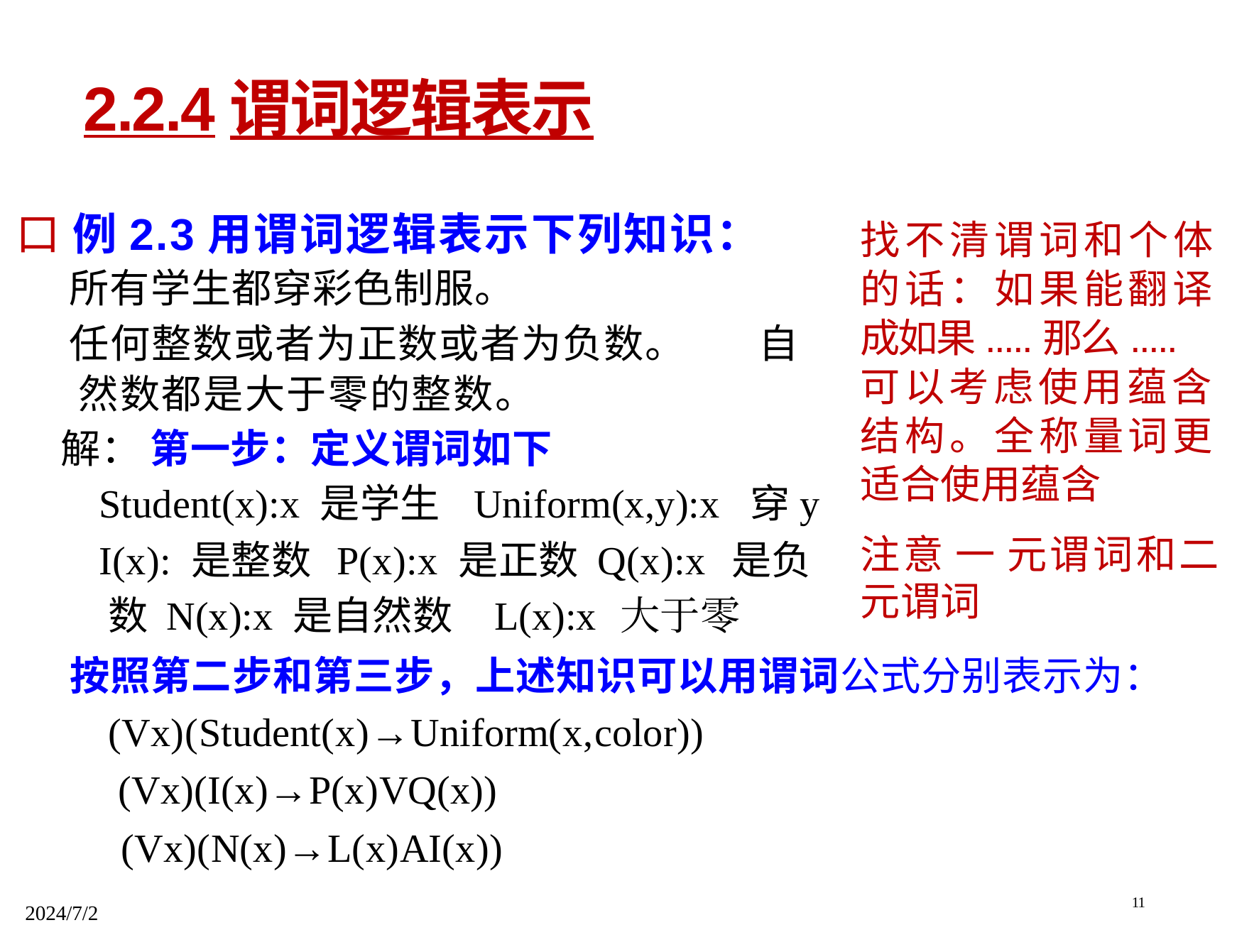

2.2.4谓词逻辑表示

口 例2.3用谓词逻辑表示下列知识：
所有学生都穿彩色制服。
任何整数或者为正数或者为负数。        自然数都是大于零的整数。
解： 第一步：定义谓词如下
Student(x):x 是学生 Uniform(x,y):x 穿y
I(x): 是整数 P(x):x 是正数 Q(x):x 是负数 N(x):x 是自然数   L(x):x 大于零

找不清谓词和个体 的话：如果能翻译 成如果.....那么..... 可以考虑使用蕴含 结构。全称量词更 适合使用蕴含

注意 一 元谓词和二 元谓词

按照第二步和第三步，上述知识可以用谓词公式分别表示为：

(Vx)(Student(x)→Uniform(x,color))

(Vx)(I(x)→P(x)VQ(x))
(Vx)(N(x)→L(x)AI(x))

2024/7/2

11